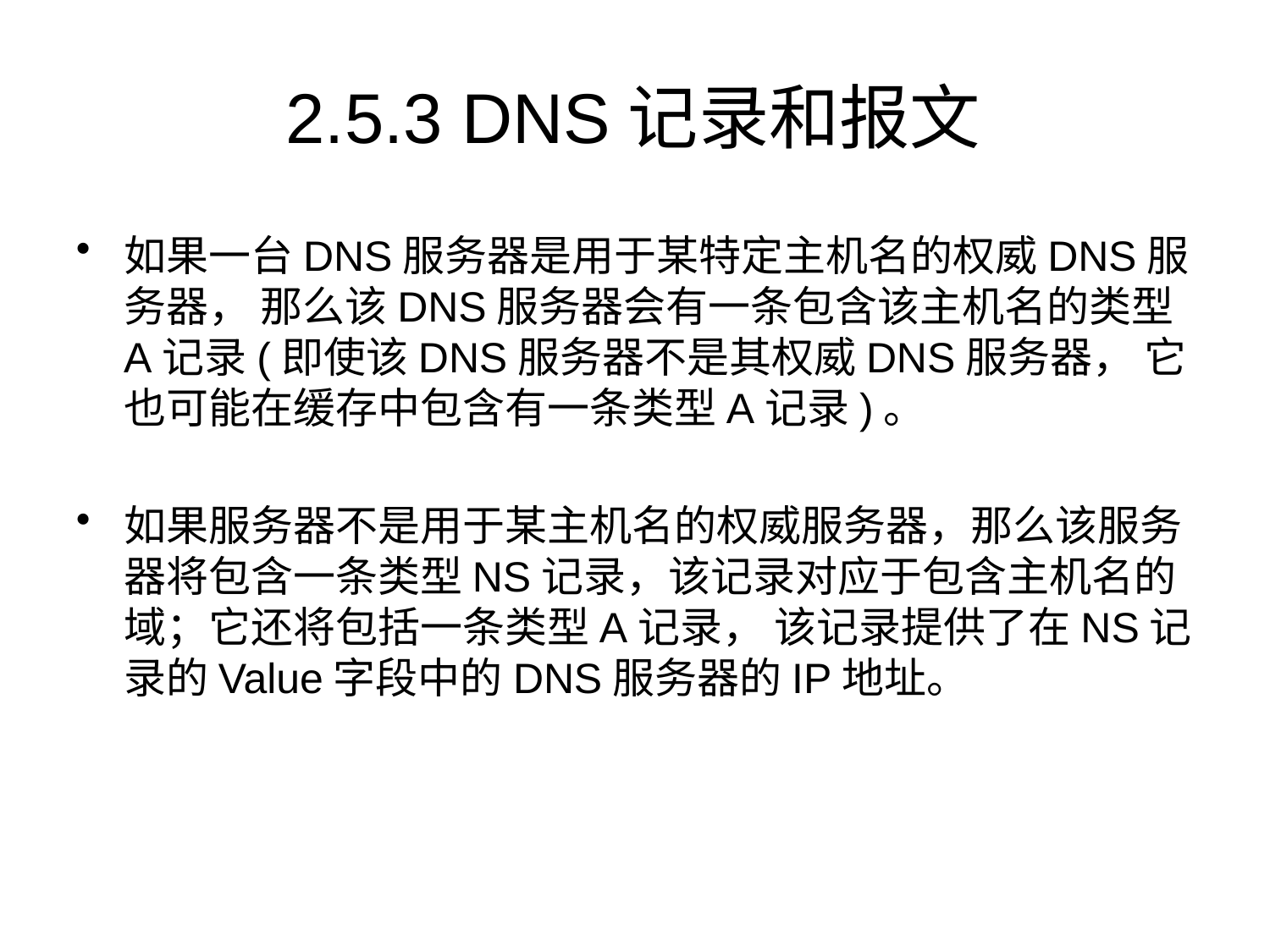

# 2.5.3 DNS记录和报文
如果一台DNS服务器是用于某特定主机名的权威DNS服务器， 那么该DNS服务器会有一条包含该主机名的类型A记录(即使该DNS服务器不是其权威DNS服务器， 它也可能在缓存中包含有一条类型A记录)。

如果服务器不是用于某主机名的权威服务器，那么该服务器将包含一条类型NS记录，该记录对应于包含主机名的域；它还将包括一条类型A记录， 该记录提供了在NS记录的Value字段中的DNS服务器的IP地址。